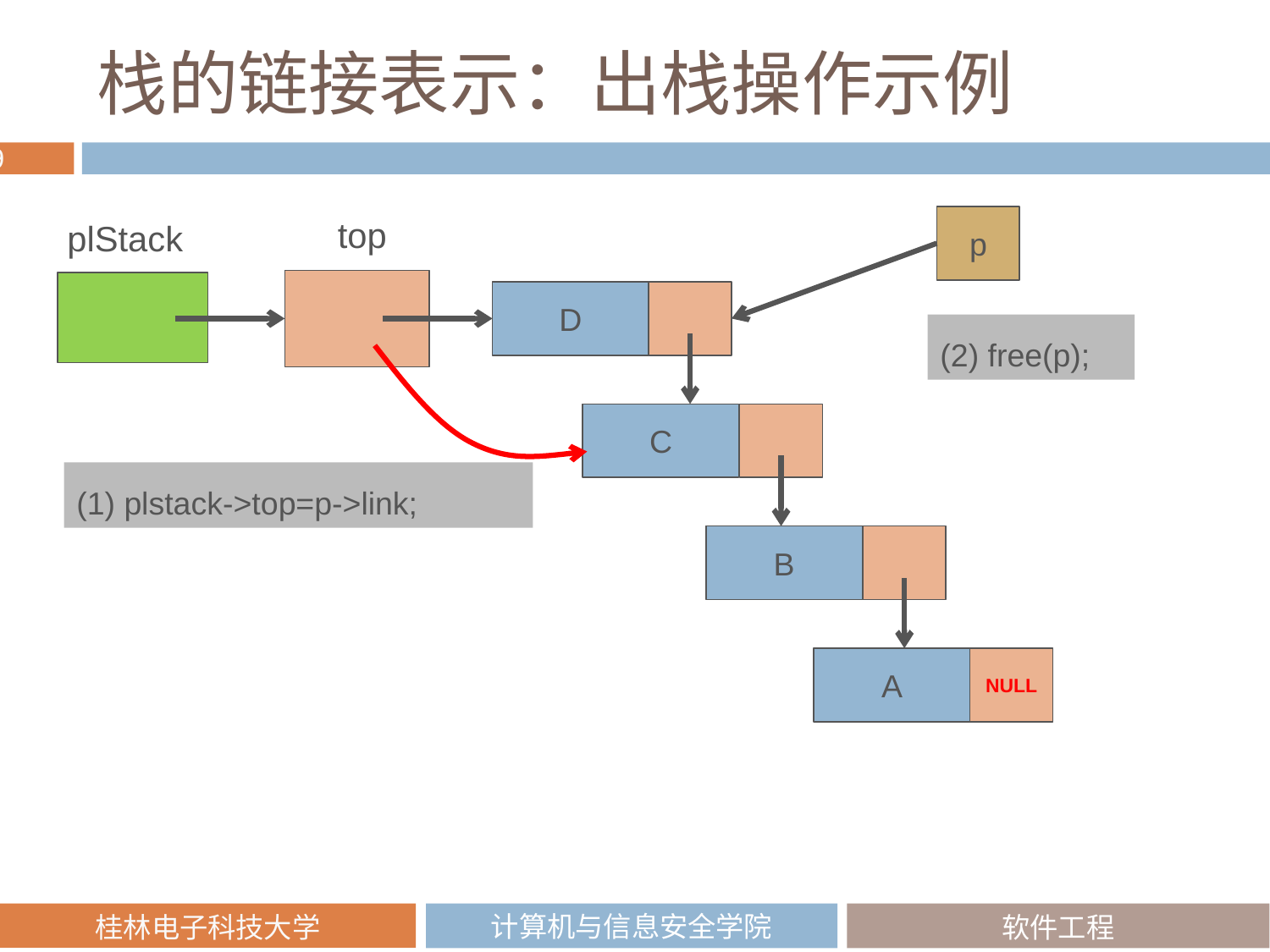

# 栈的链接表示：出栈操作示例
top
plStack
p

D

(2) free(p);

C

(1) plstack->top=p->link;
B

A
NULL